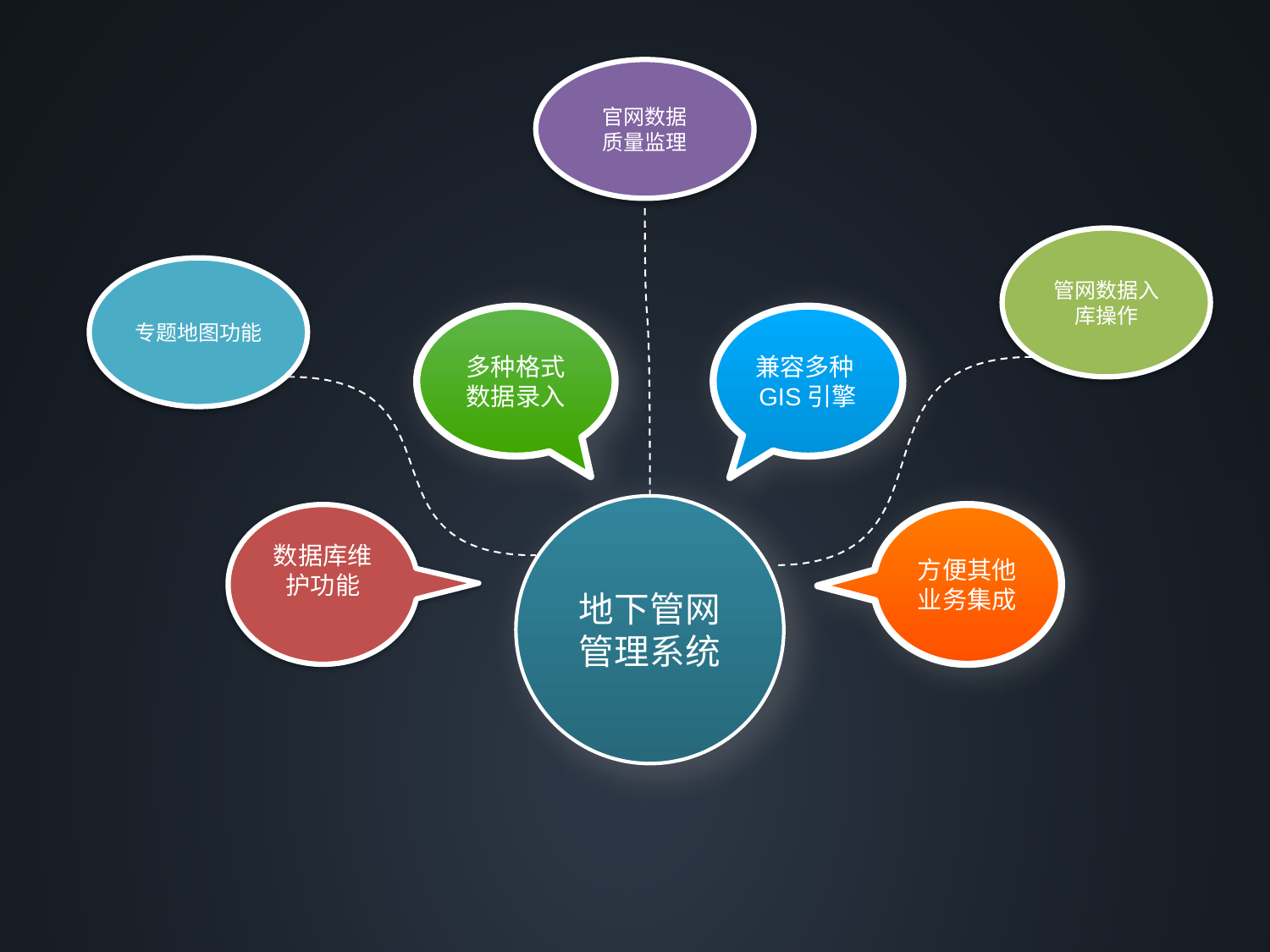

官网数据
质量监理
管网数据入库操作
专题地图功能
多种格式数据录入
兼容多种GIS引擎
地下管网管理系统
数据库维护功能

方便其他业务集成